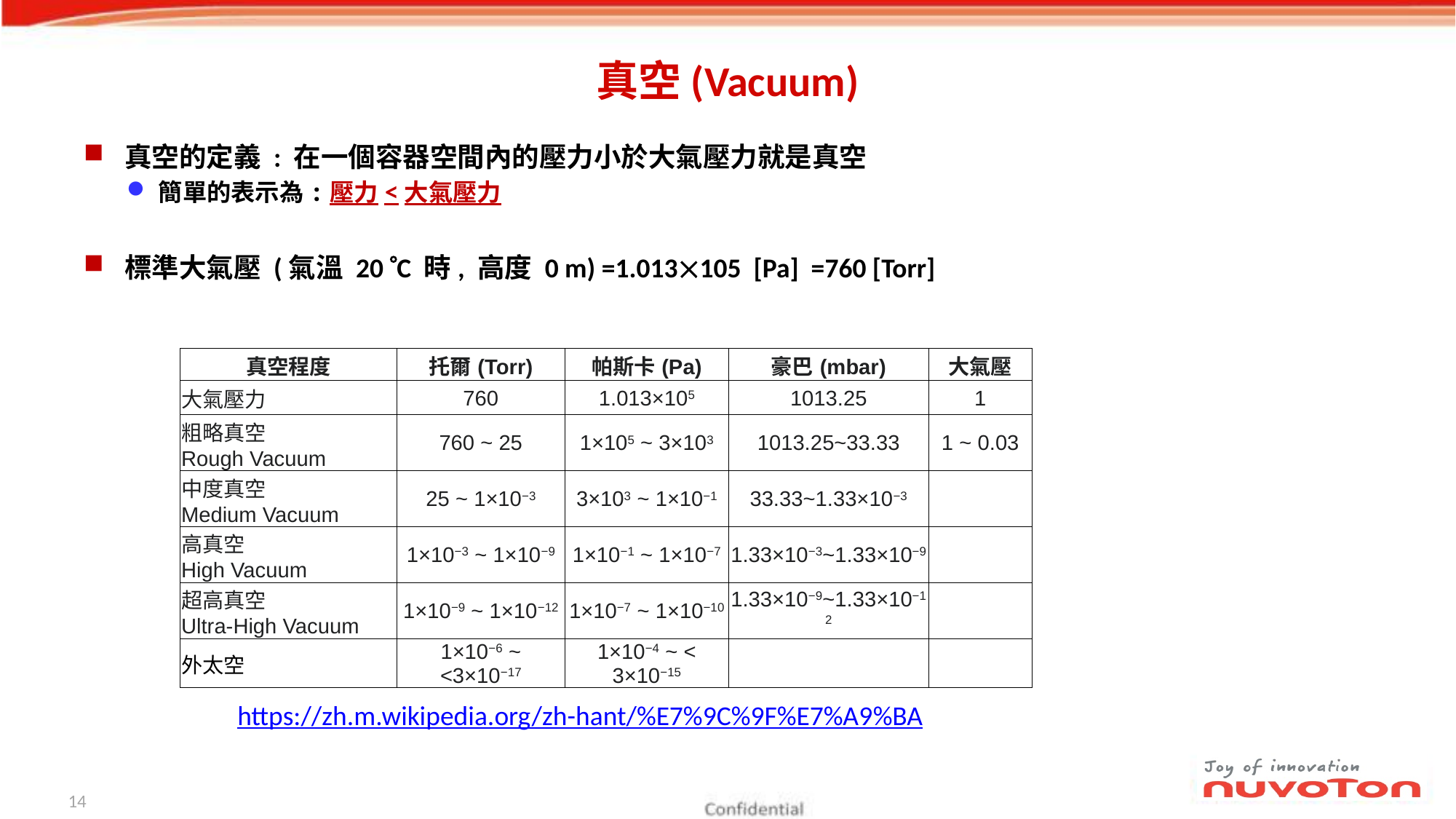

# 真空(Vacuum)
真空的定義 : 在一個容器空間內的壓力小於大氣壓力就是真空
簡單的表示為:壓力<大氣壓力

標準大氣壓 (氣溫 20 °C 時, 高度 0 m) =1.013×105  [Pa]  =760 [Torr]
| 真空程度 | 托爾(Torr) | 帕斯卡(Pa) | 豪巴(mbar) | 大氣壓 |
| --- | --- | --- | --- | --- |
| 大氣壓力 | 760 | 1.013×105 | 1013.25 | 1 |
| 粗略真空 Rough Vacuum | 760 ~ 25 | 1×105 ~ 3×103 | 1013.25~33.33 | 1 ~ 0.03 |
| 中度真空 Medium Vacuum | 25 ~ 1×10−3 | 3×103 ~ 1×10−1 | 33.33~1.33×10−3 |  |
| 高真空 High Vacuum | 1×10−3 ~ 1×10−9 | 1×10−1 ~ 1×10−7 | 1.33×10−3~1.33×10−9 |  |
| 超高真空 Ultra-High Vacuum | 1×10−9 ~ 1×10−12 | 1×10−7 ~ 1×10−10 | 1.33×10−9~1.33×10−12 |  |
| 外太空 | 1×10−6 ~ <3×10−17 | 1×10−4 ~ < 3×10−15 |  |  |
https://zh.m.wikipedia.org/zh-hant/%E7%9C%9F%E7%A9%BA
14